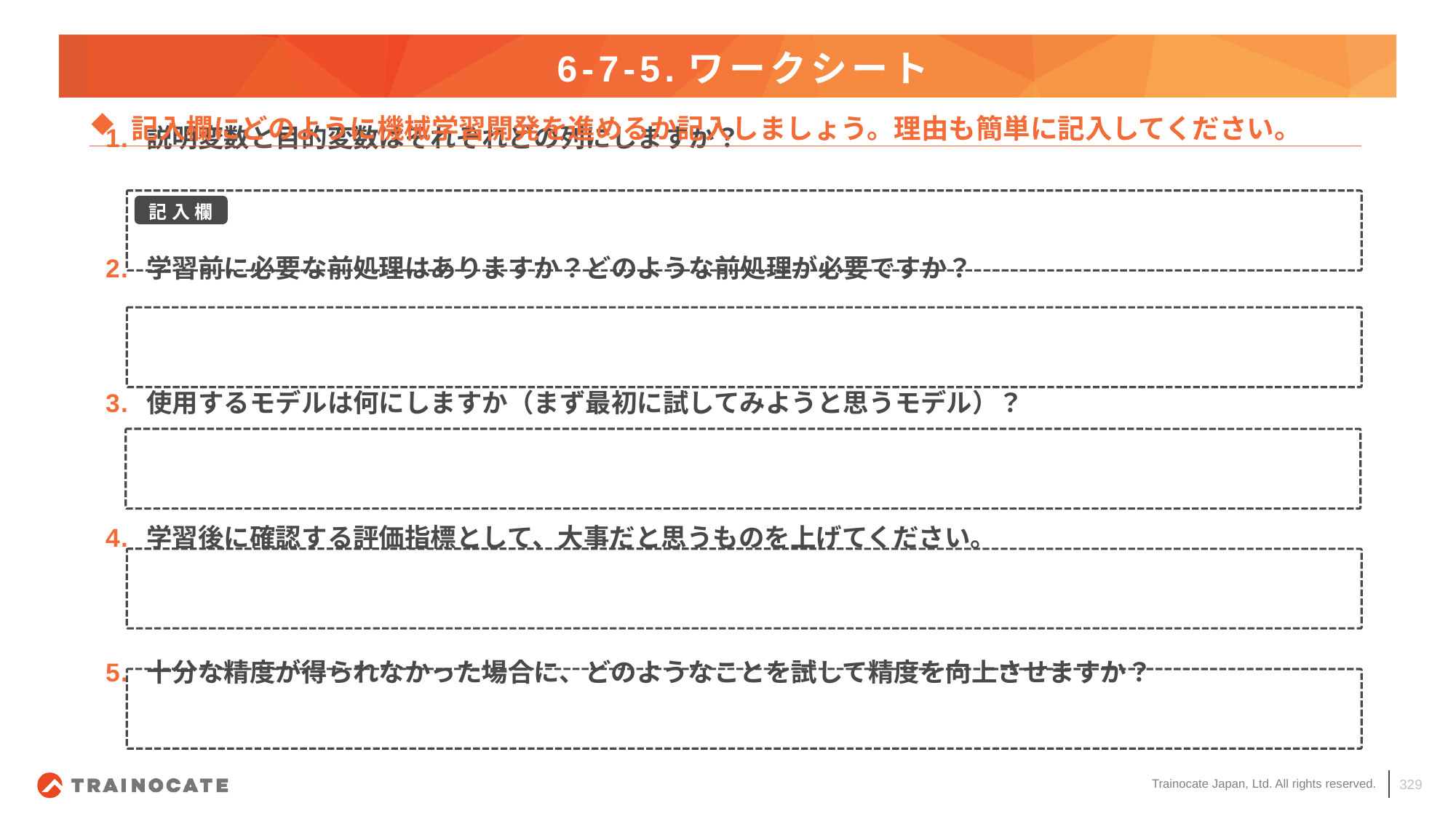

# 6-7-5.ワークシート
記入欄にどのように機械学習開発を進めるか記入しましょう。理由も簡単に記入してください。
説明変数と目的変数はそれぞれどの列にしますか？
学習前に必要な前処理はありますか？どのような前処理が必要ですか？
使用するモデルは何にしますか（まず最初に試してみようと思うモデル）？
学習後に確認する評価指標として、大事だと思うものを上げてください。
十分な精度が得られなかった場合に、どのようなことを試して精度を向上させますか？

記入欄

329